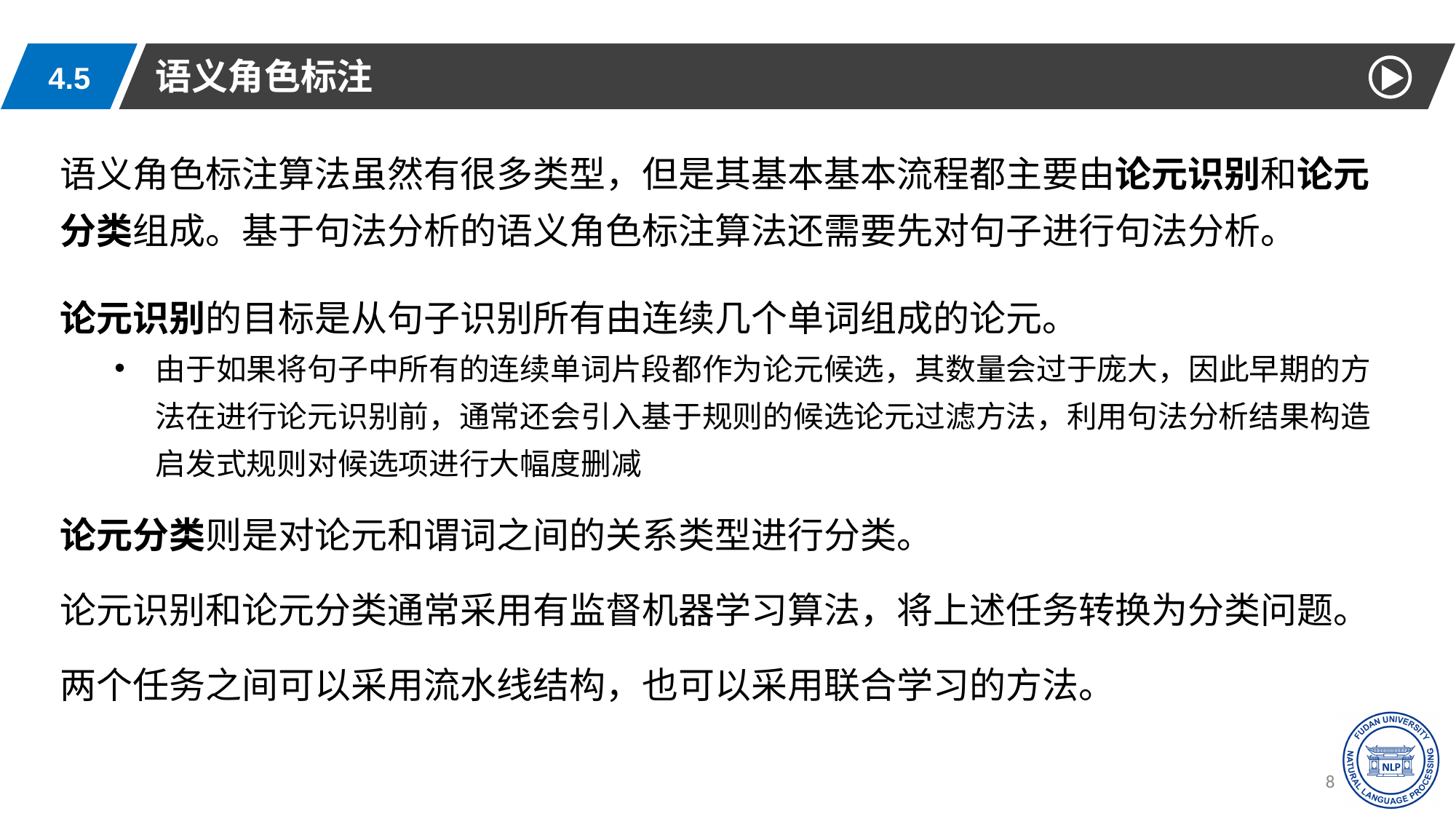

语义角色标注
4.5

语义角色标注算法虽然有很多类型，但是其基本基本流程都主要由论元识别和论元分类组成。基于句法分析的语义角色标注算法还需要先对句子进行句法分析。
论元识别的目标是从句子识别所有由连续几个单词组成的论元。
由于如果将句子中所有的连续单词片段都作为论元候选，其数量会过于庞大，因此早期的方法在进行论元识别前，通常还会引入基于规则的候选论元过滤方法，利用句法分析结果构造启发式规则对候选项进行大幅度删减
论元分类则是对论元和谓词之间的关系类型进行分类。
论元识别和论元分类通常采用有监督机器学习算法，将上述任务转换为分类问题。
两个任务之间可以采用流水线结构，也可以采用联合学习的方法。
84